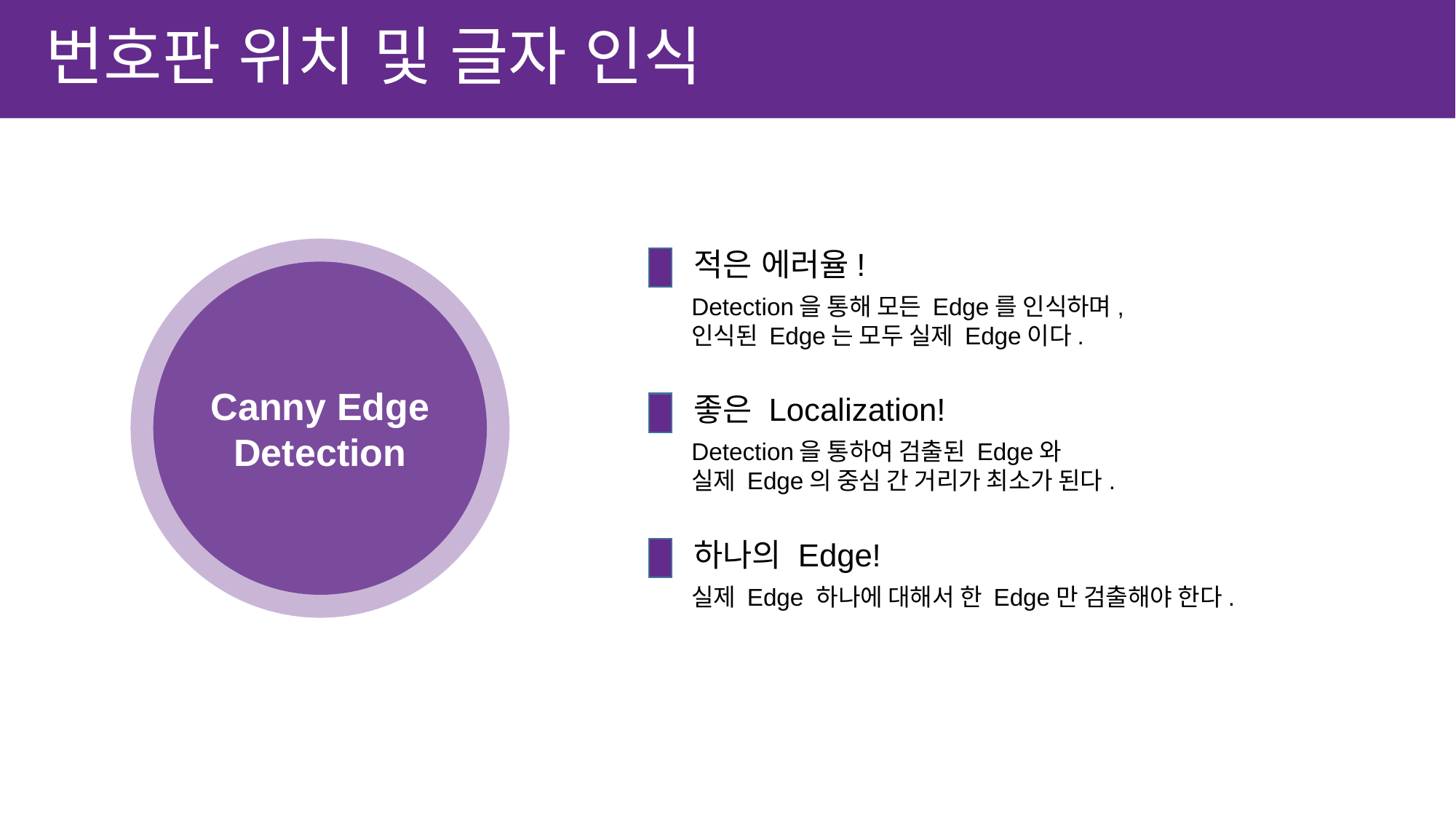

번호판 위치 및 글자 인식

적은 에러율!

Canny Edge Detection
Detection을 통해 모든 Edge를 인식하며,
인식된 Edge는 모두 실제 Edge이다.
좋은 Localization!

Detection을 통하여 검출된 Edge와
실제 Edge의 중심 간 거리가 최소가 된다.
하나의 Edge!

실제 Edge 하나에 대해서 한 Edge만 검출해야 한다.